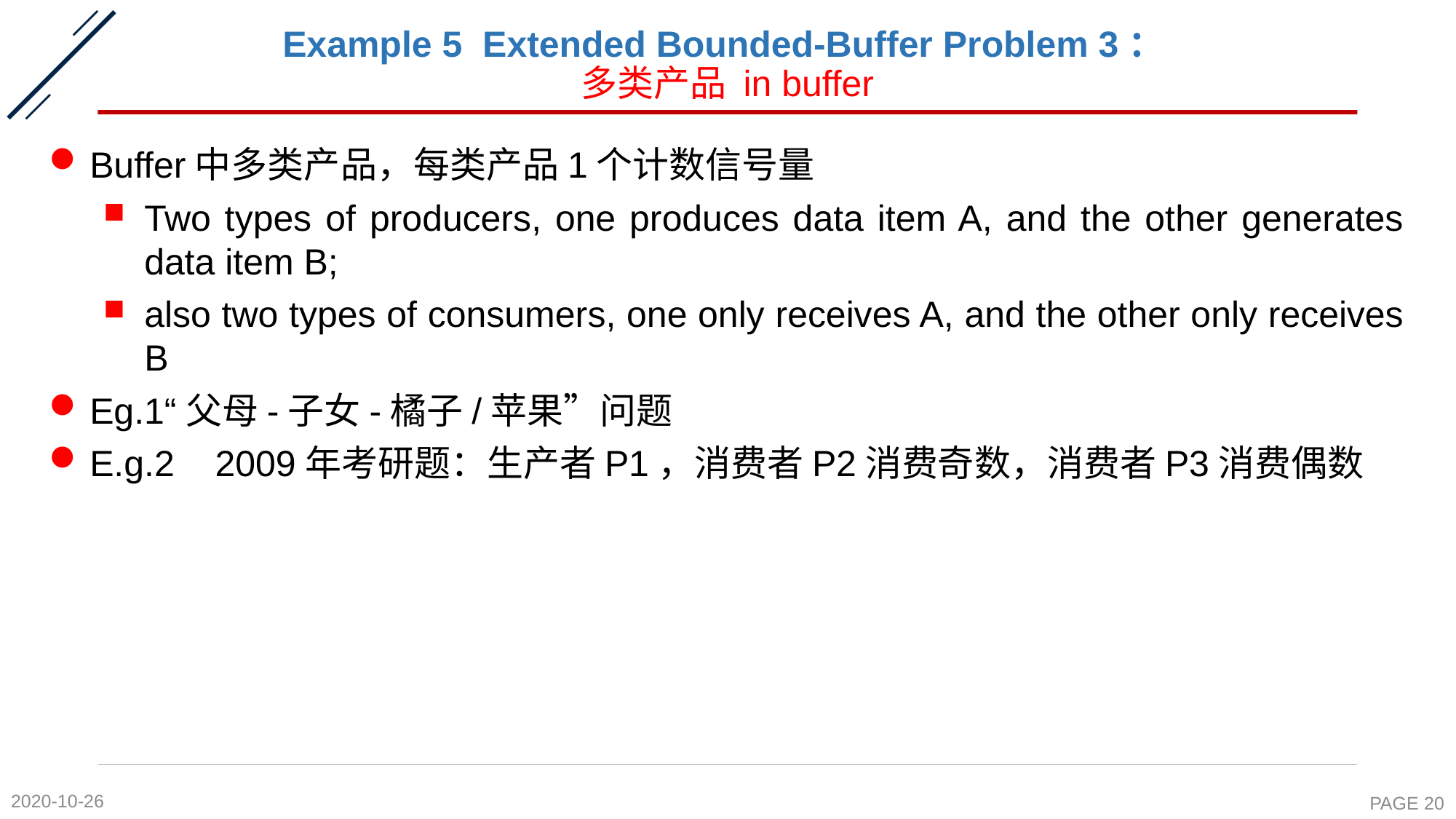

# Example 5  Extended Bounded-Buffer Problem 3： 多类产品 in buffer

Buffer中多类产品，每类产品1个计数信号量
Two types of producers, one produces data item A, and the other generates data item B;
also two types of consumers, one only receives A, and the other only receives B
Eg.1“父母-子女-橘子/苹果”问题
E.g.2    2009年考研题：生产者P1，消费者P2消费奇数，消费者P3消费偶数

2020-10-26
PAGE 20